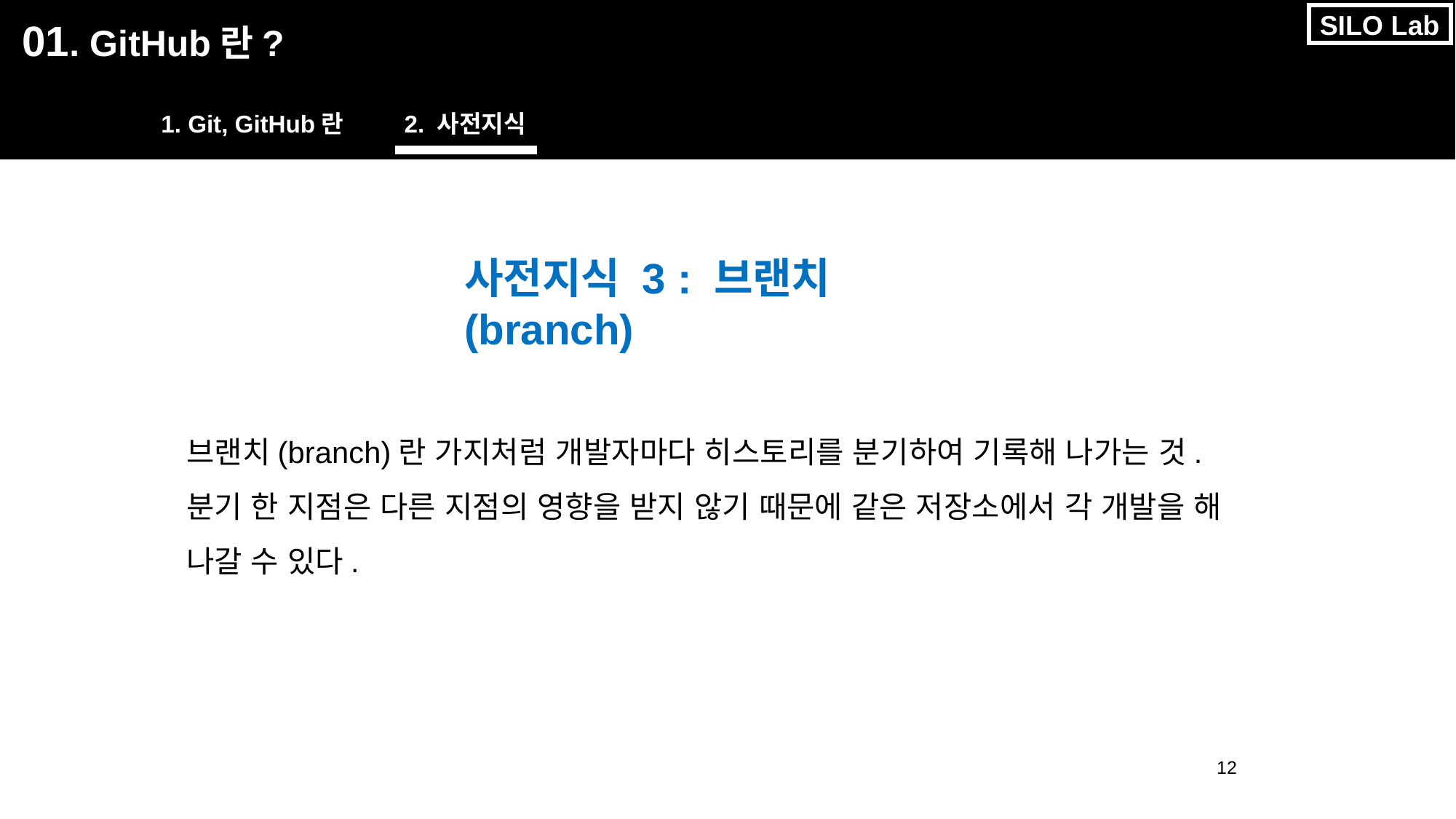

SILO Lab
01. GitHub란?
1. Git, GitHub란
2. 사전지식
사전지식 3 : 브랜치(branch)

브랜치(branch)란 가지처럼 개발자마다 히스토리를 분기하여 기록해 나가는 것.분기 한 지점은 다른 지점의 영향을 받지 않기 때문에 같은 저장소에서 각 개발을 해 나갈 수 있다.
12